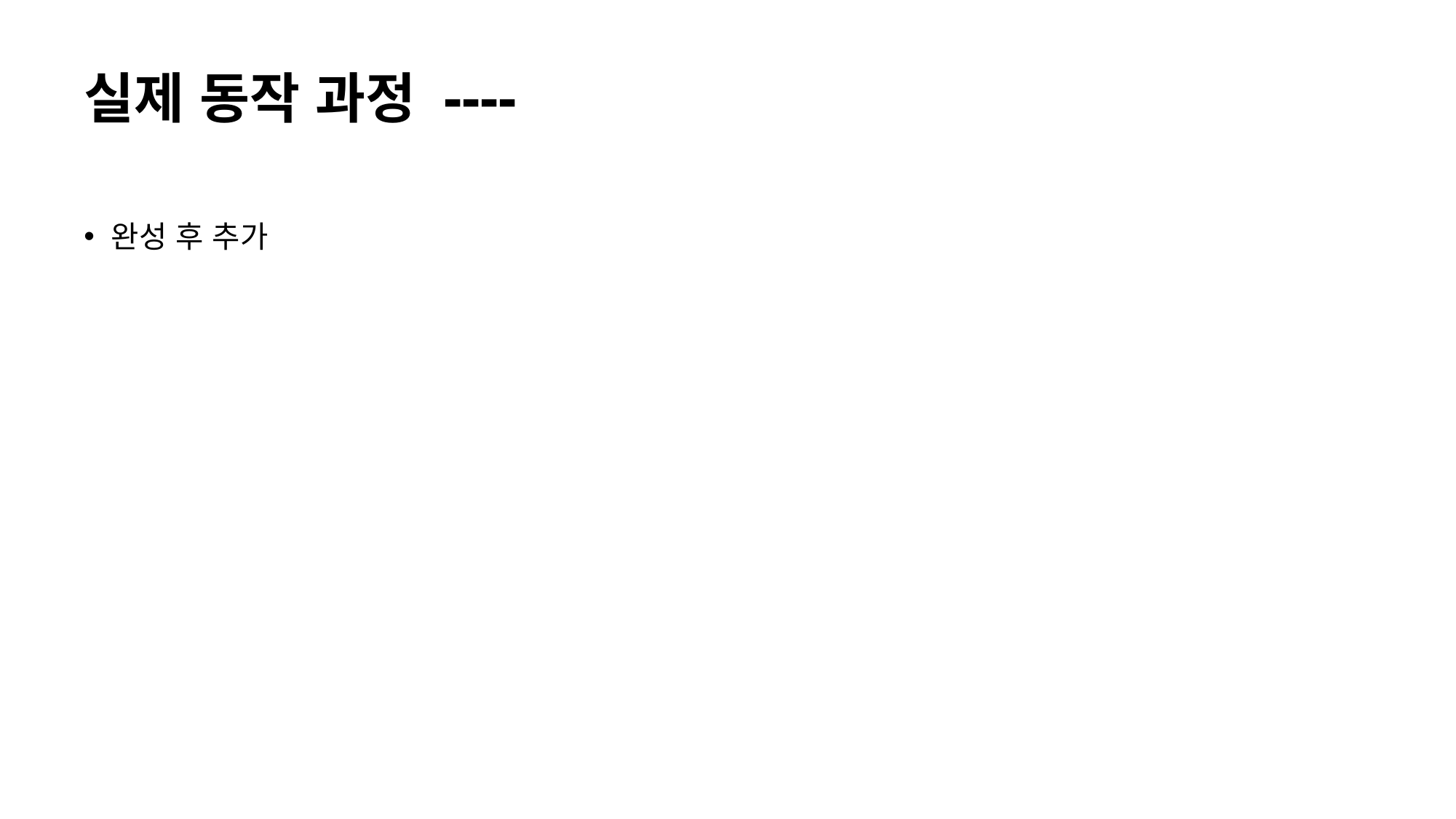

# 실제 동작 과정 ----
완성 후 추가